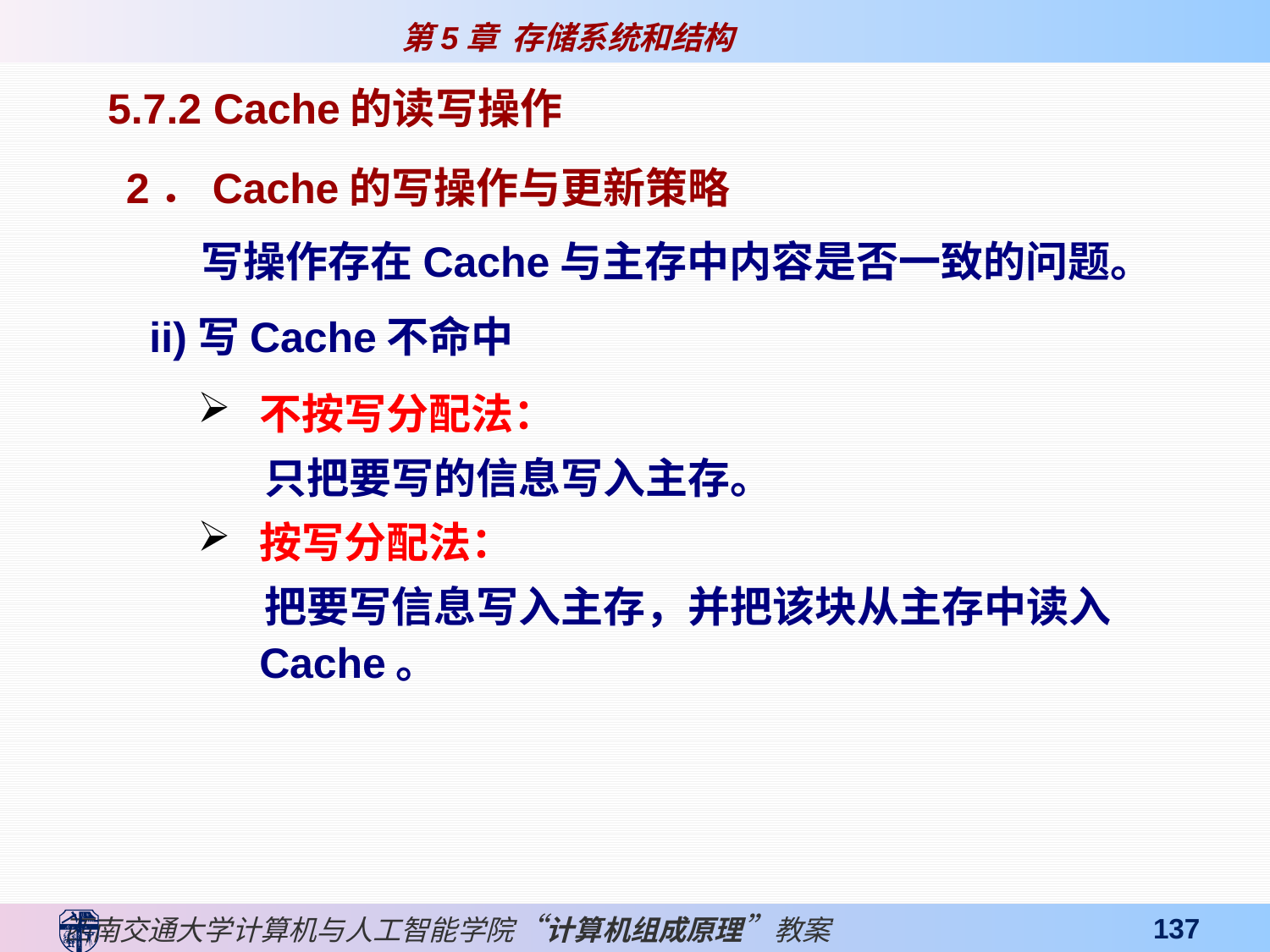

5.7.2 Cache的读写操作
  2．Cache的写操作与更新策略
写操作存在Cache与主存中内容是否一致的问题。
 ii)写Cache不命中
不按写分配法：
      只把要写的信息写入主存。
按写分配法：
      把要写信息写入主存，并把该块从主存中读入Cache。